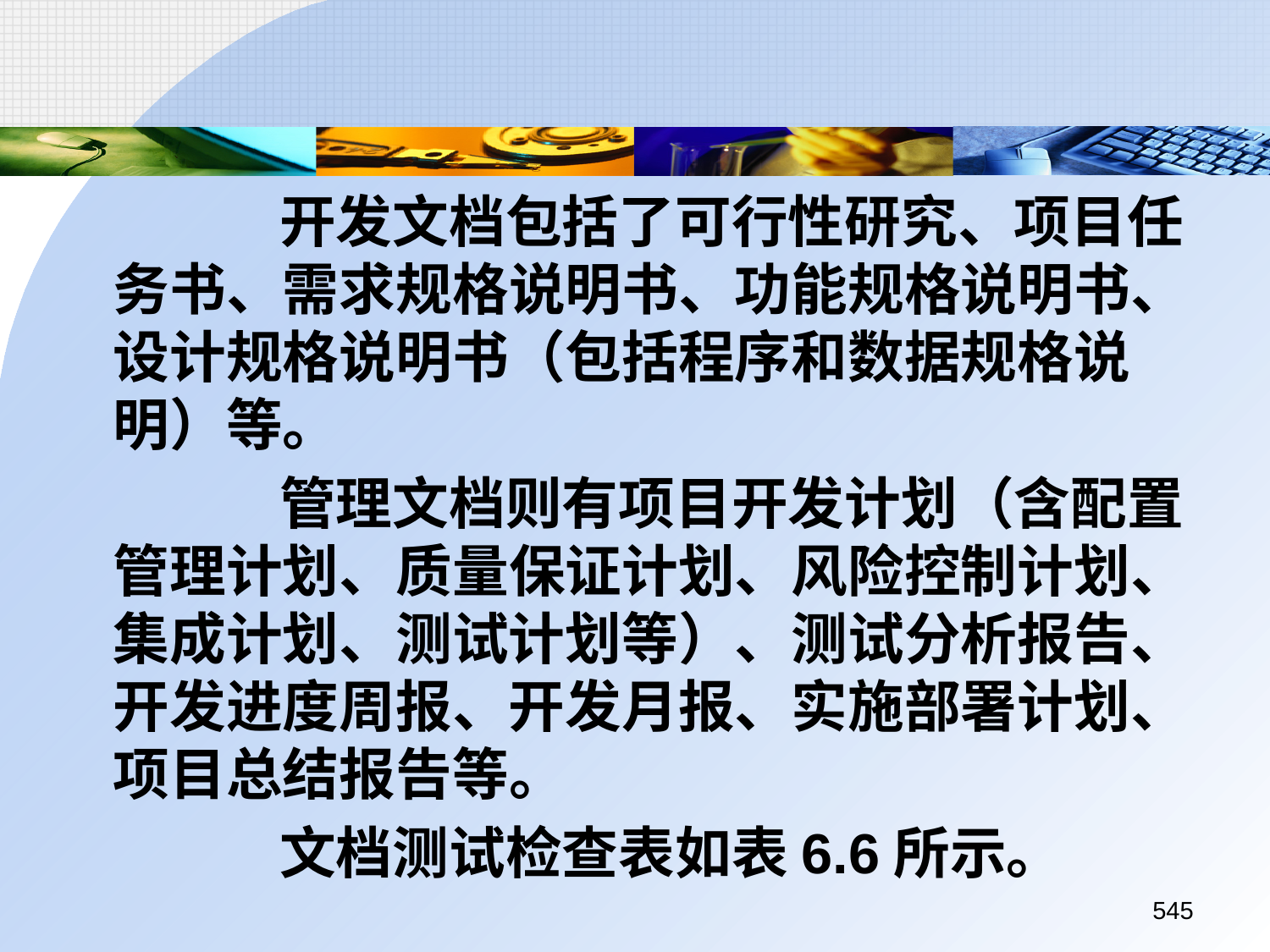

开发文档包括了可行性研究、项目任务书、需求规格说明书、功能规格说明书、设计规格说明书（包括程序和数据规格说明）等。
		  管理文档则有项目开发计划（含配置管理计划、质量保证计划、风险控制计划、集成计划、测试计划等）、测试分析报告、开发进度周报、开发月报、实施部署计划、项目总结报告等。
		  文档测试检查表如表6.6所示。

545